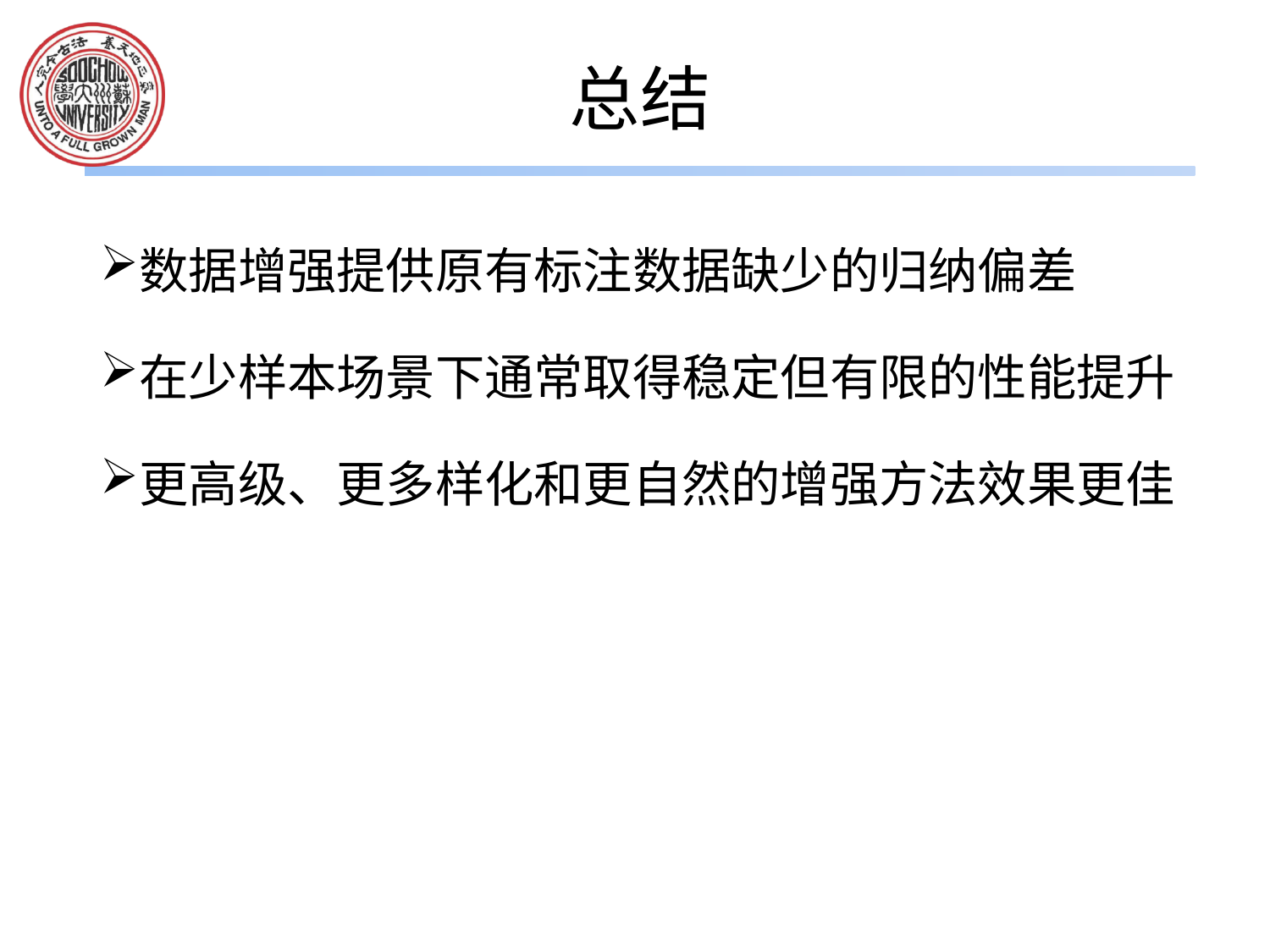

# 总结
数据增强提供原有标注数据缺少的归纳偏差
在少样本场景下通常取得稳定但有限的性能提升
更高级、更多样化和更自然的增强方法效果更佳